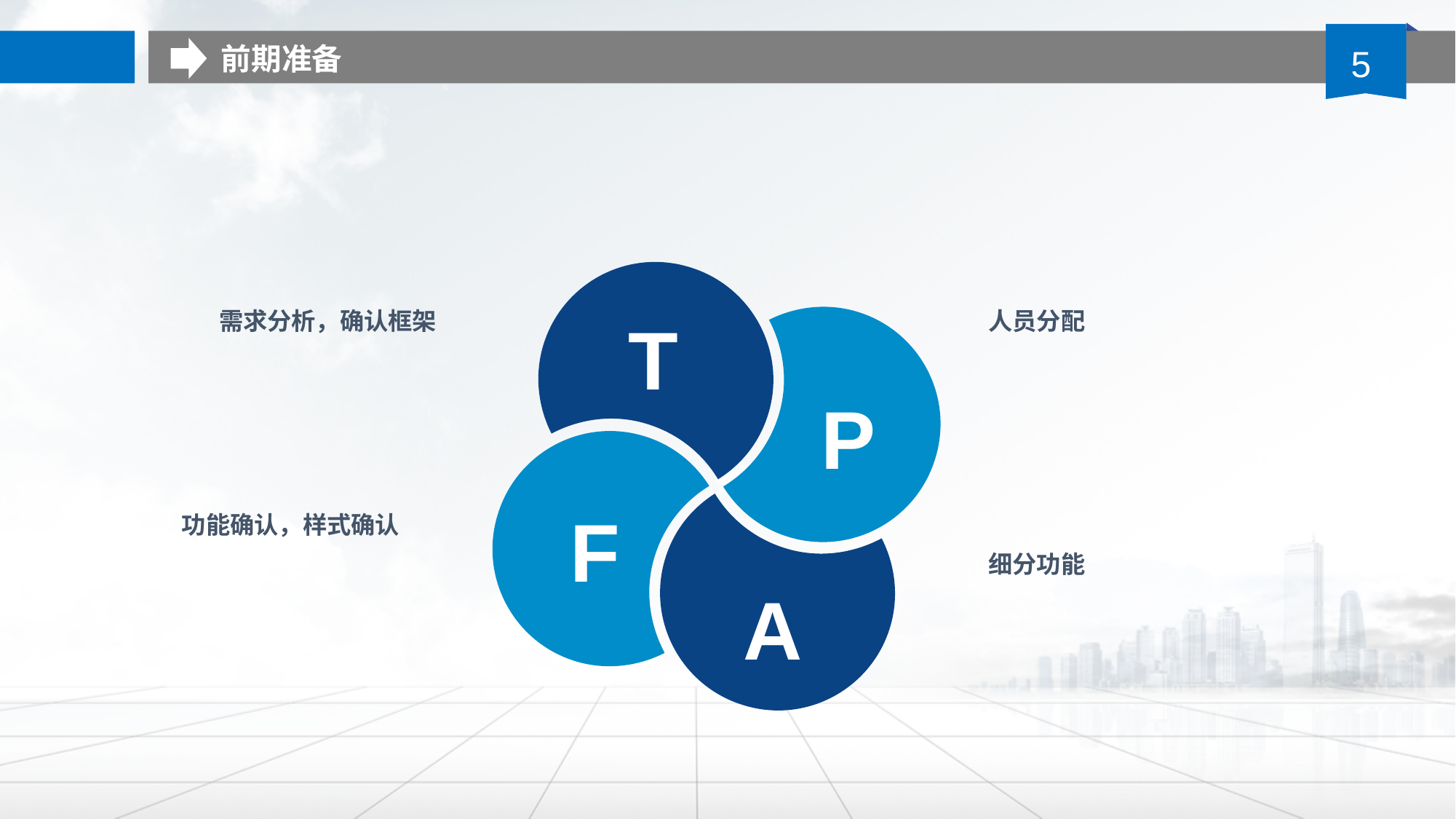

前期准备
5

T
需求分析，确认框架
人员分配

P

F
功能确认，样式确认
细分功能
A